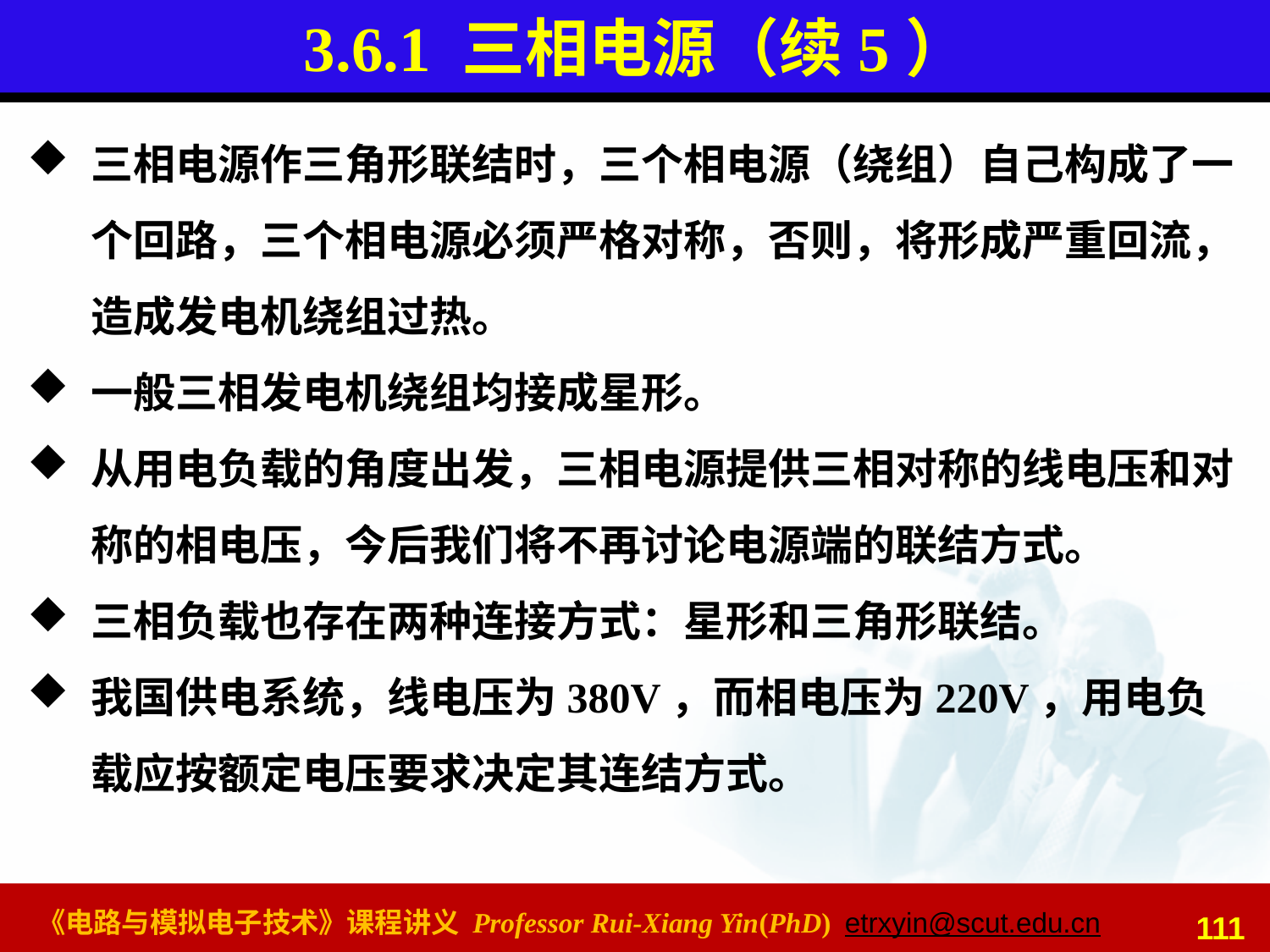

# 3.6.1 三相电源（续5）
三相电源作三角形联结时，三个相电源（绕组）自己构成了一个回路，三个相电源必须严格对称，否则，将形成严重回流，造成发电机绕组过热。
一般三相发电机绕组均接成星形。
从用电负载的角度出发，三相电源提供三相对称的线电压和对称的相电压，今后我们将不再讨论电源端的联结方式。
三相负载也存在两种连接方式：星形和三角形联结。
我国供电系统，线电压为380V，而相电压为220V，用电负载应按额定电压要求决定其连结方式。
111